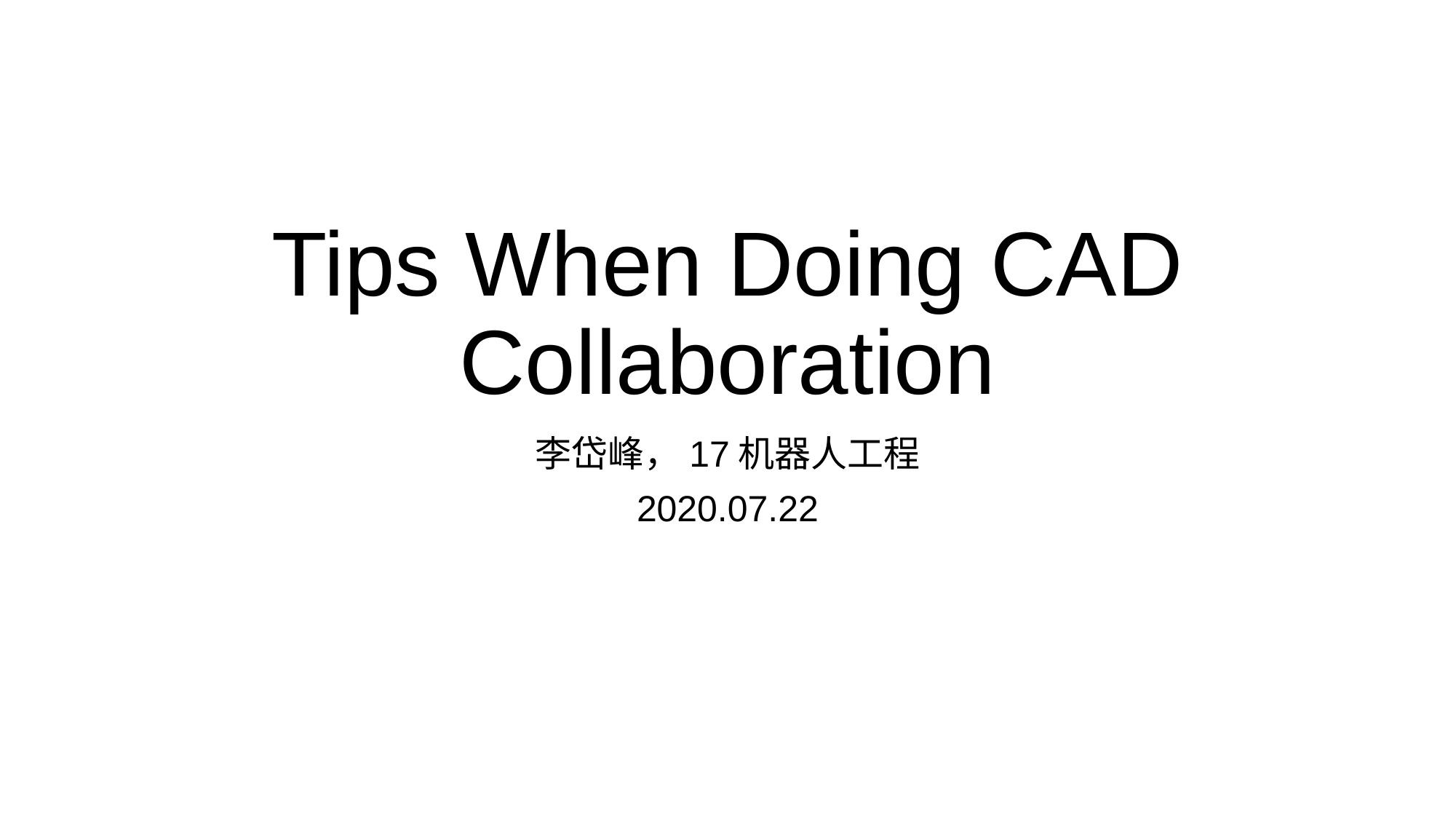

# Tips When Doing CAD Collaboration
李岱峰，17机器人工程
2020.07.22